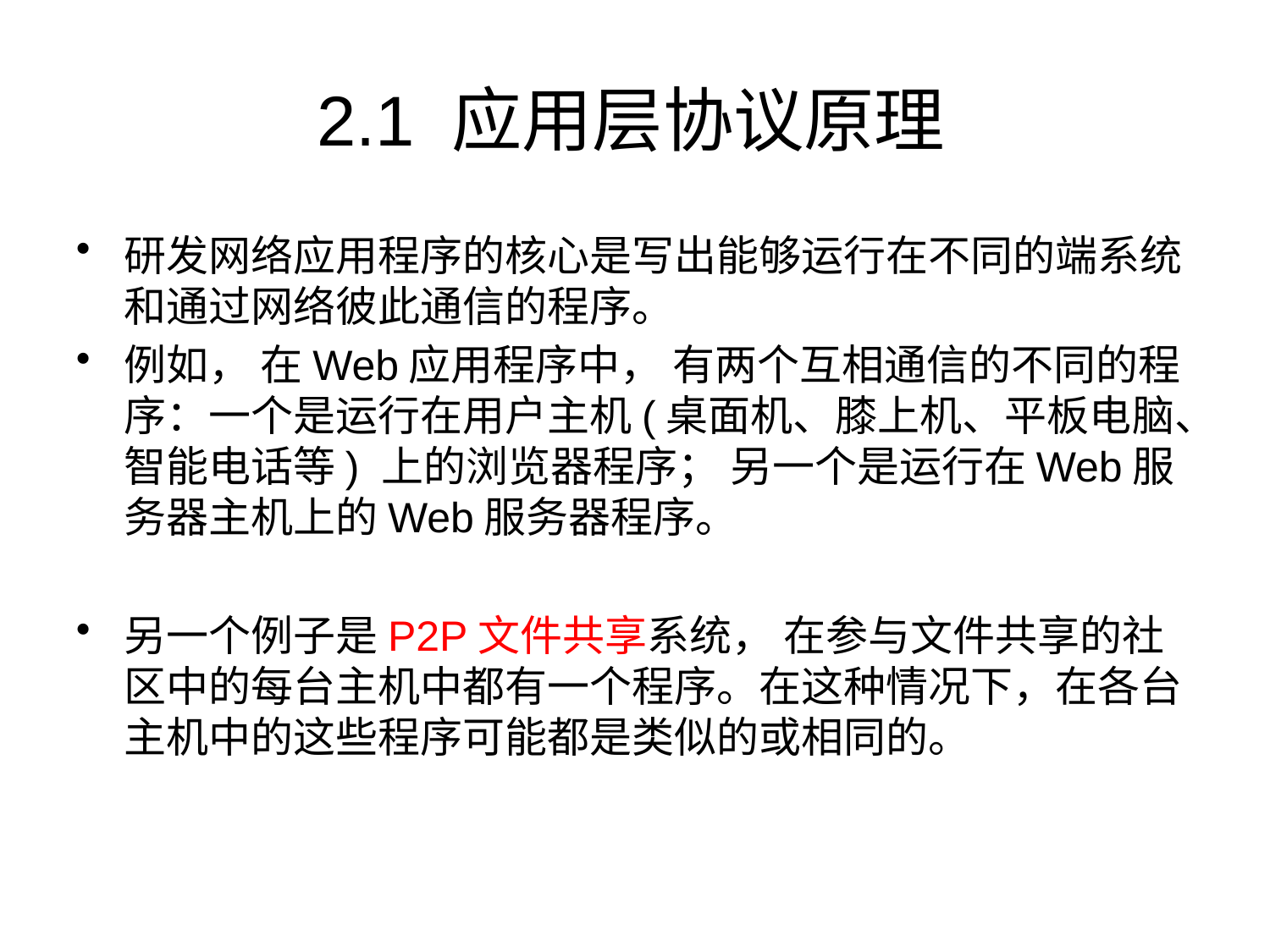

# 2.1 应用层协议原理
研发网络应用程序的核心是写出能够运行在不同的端系统和通过网络彼此通信的程序。
例如， 在Web应用程序中， 有两个互相通信的不同的程序：一个是运行在用户主机(桌面机、膝上机、平板电脑、智能电话等) 上的浏览器程序； 另一个是运行在Web服务器主机上的Web服务器程序。

另一个例子是P2P文件共享系统， 在参与文件共享的社区中的每台主机中都有一个程序。在这种情况下，在各台主机中的这些程序可能都是类似的或相同的。